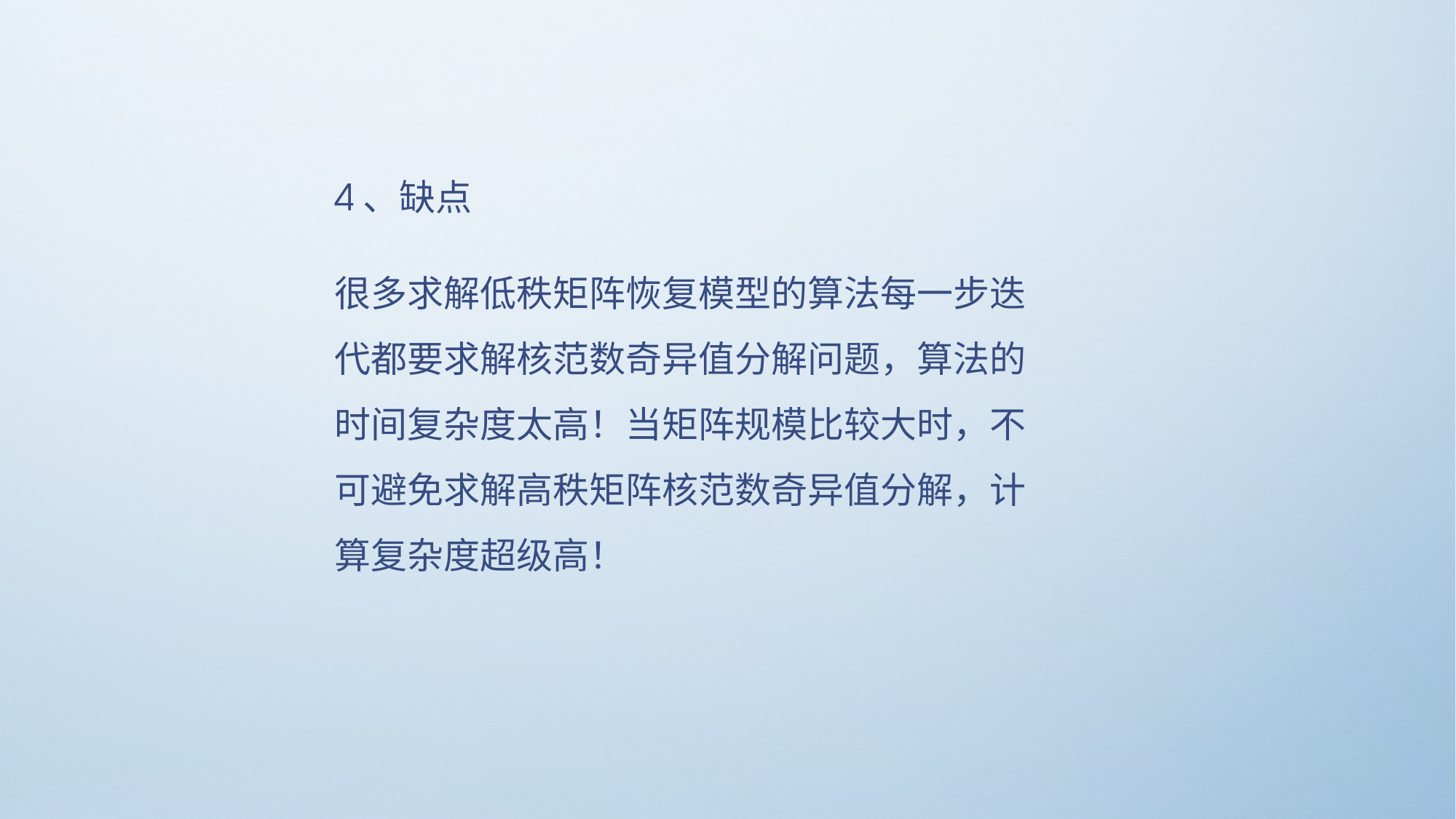

4、缺点
很多求解低秩矩阵恢复模型的算法每一步迭代都要求解核范数奇异值分解问题，算法的时间复杂度太高！当矩阵规模比较大时，不可避免求解高秩矩阵核范数奇异值分解，计算复杂度超级高！